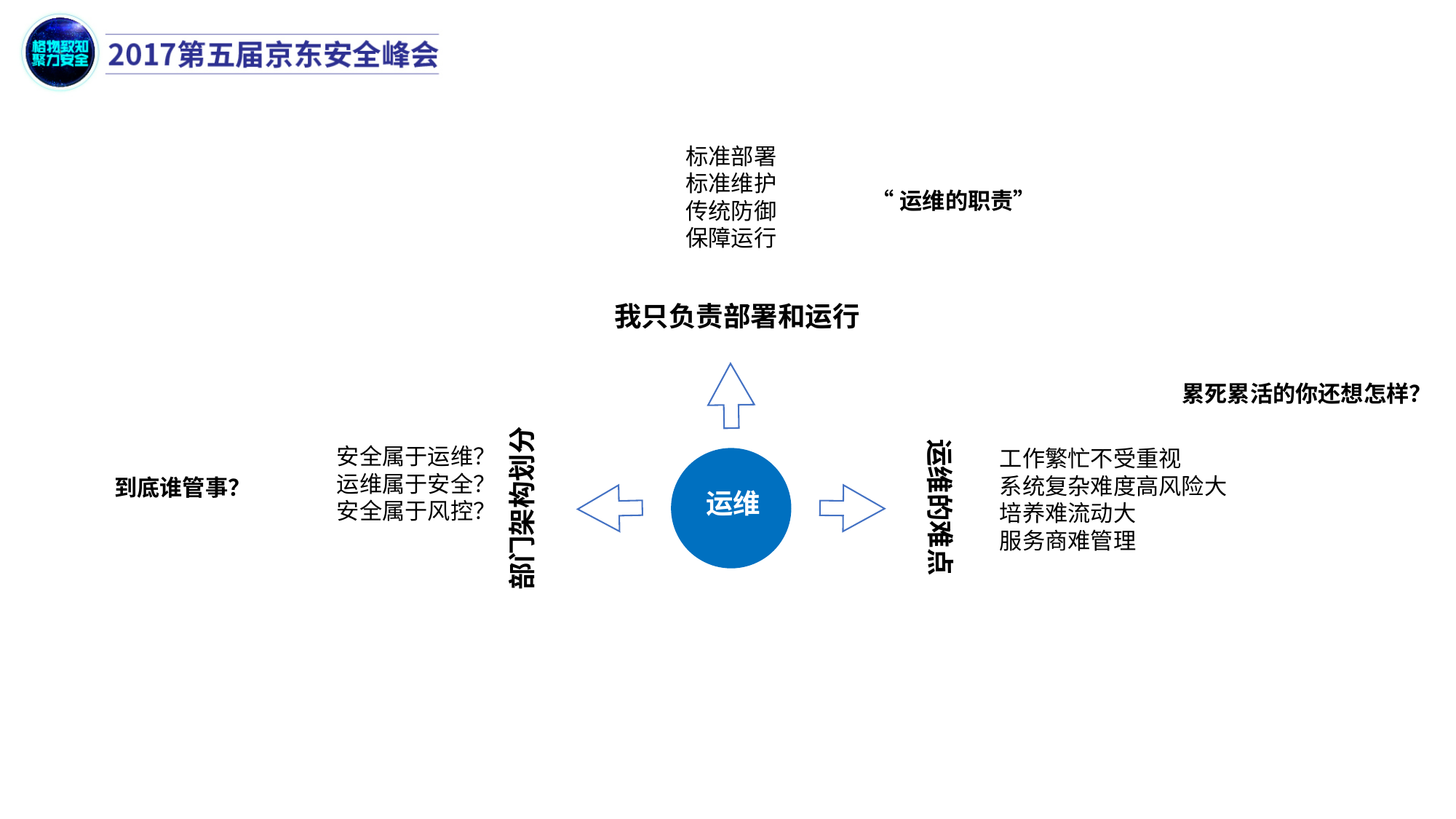

标准部署
标准维护
传统防御
保障运行
“运维的职责”
我只负责部署和运行

累死累活的你还想怎样？
安全属于运维？
运维属于安全？
安全属于风控？
工作繁忙不受重视
系统复杂难度高风险大
培养难流动大
服务商难管理

运维
到底谁管事？
运维的难点
部门架构划分